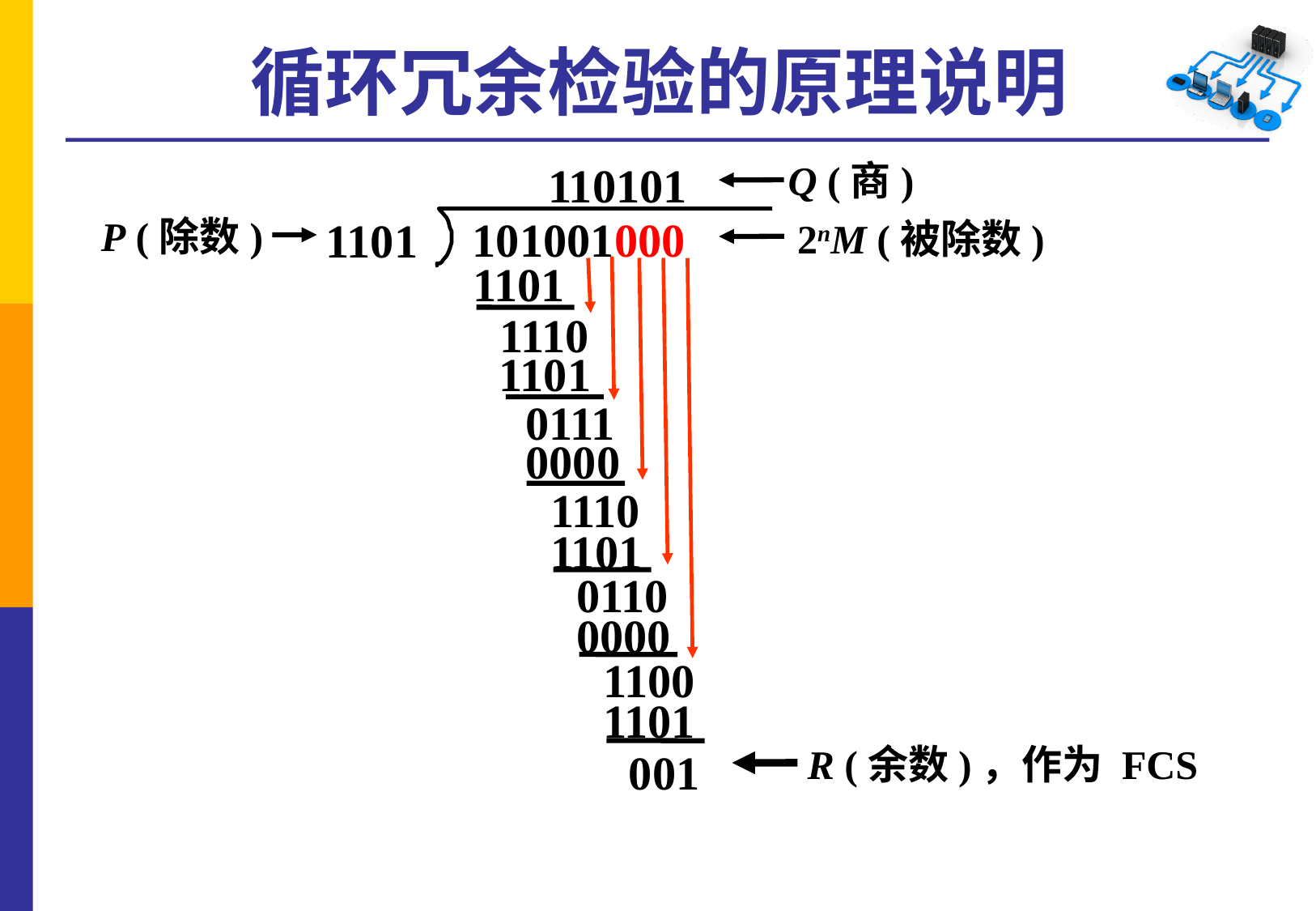

# 循环冗余检验的原理说明
Q (商)
110101

101001000
1101
P (除数)
2nM (被除数)

1101

1110

1101
0111

0000
1110

1101
0110

0000
1100

1101
R (余数)，作为 FCS

001